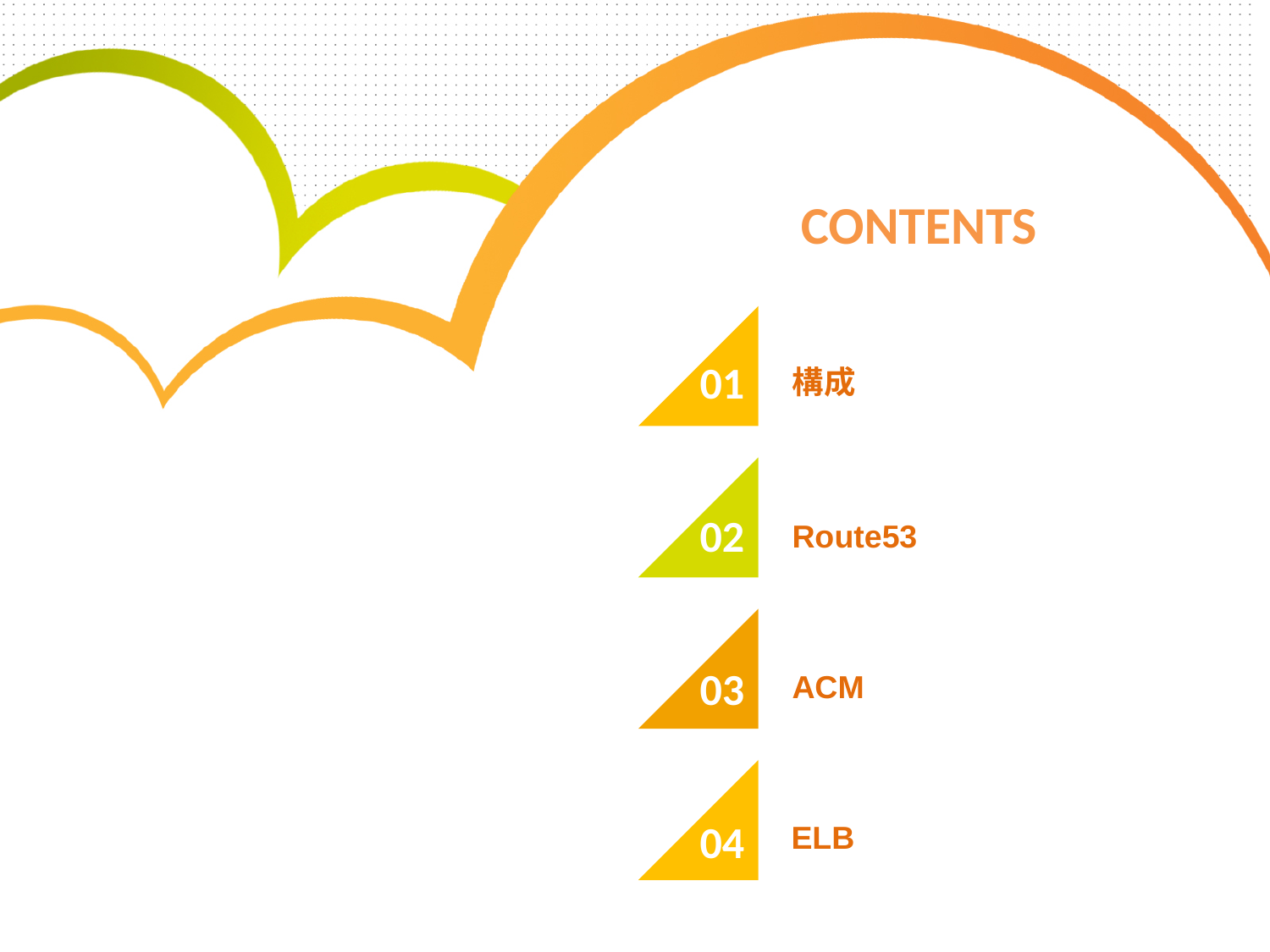

CONTENTS

01
構成

02
Route53

03
ACM

04
ELB